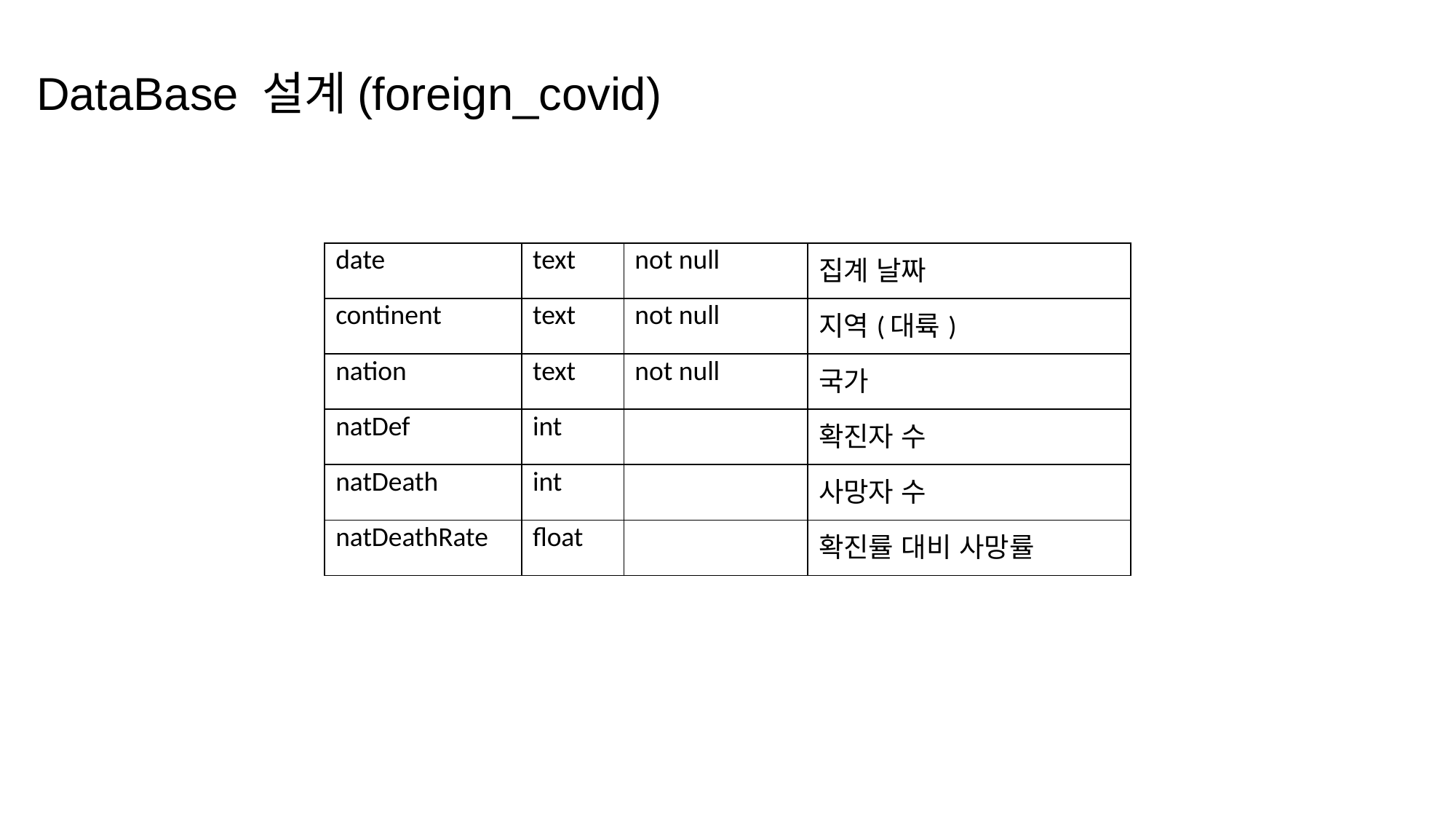

# DataBase 설계(foreign_covid)
| date | text | not null | 집계 날짜 |
| --- | --- | --- | --- |
| continent | text | not null | 지역(대륙) |
| nation | text | not null | 국가 |
| natDef | int |  | 확진자 수 |
| natDeath | int |  | 사망자 수 |
| natDeathRate | float |  | 확진률 대비 사망률 |